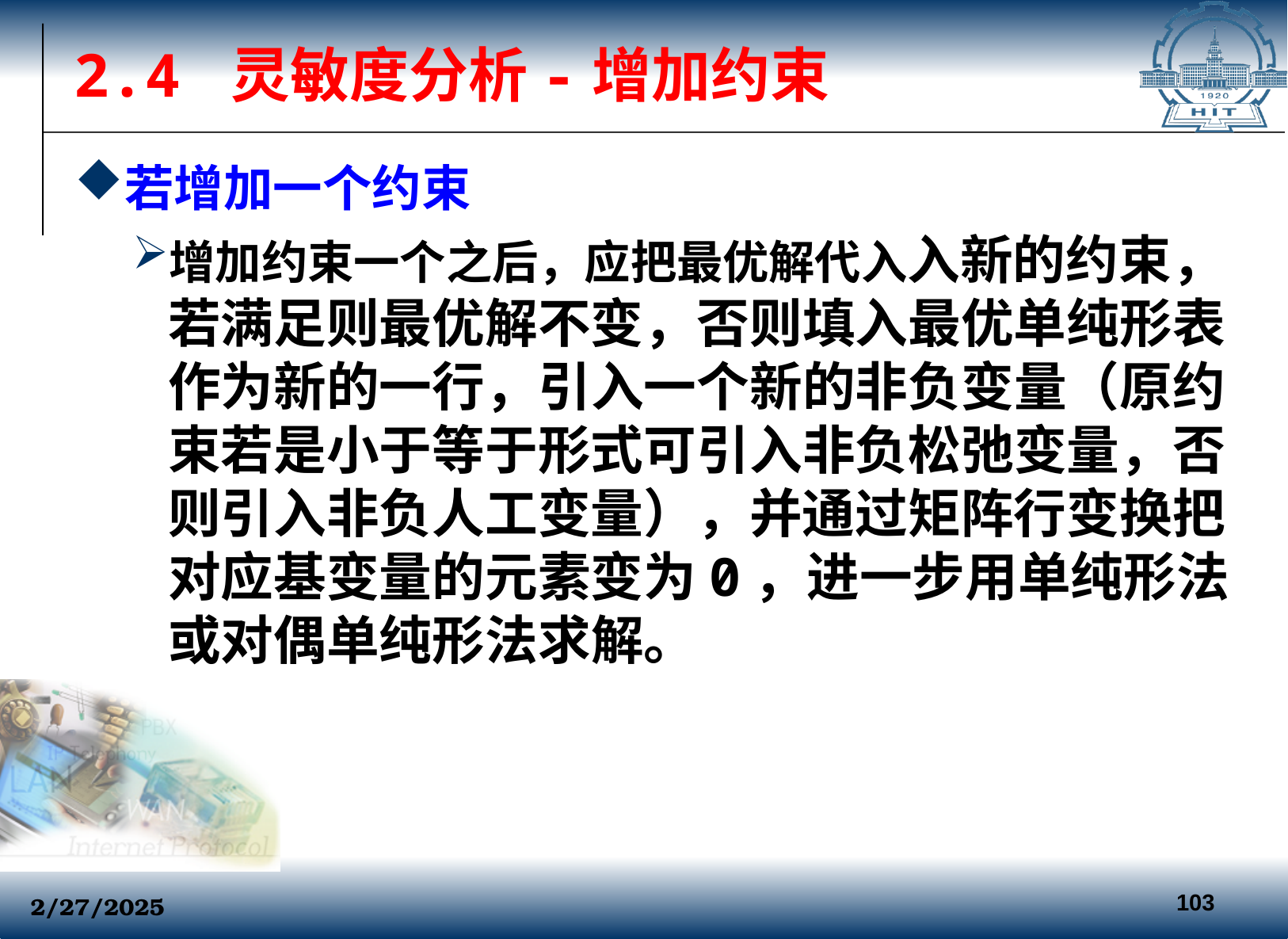

# 2.4 灵敏度分析-增加约束
若增加一个约束
增加约束一个之后，应把最优解代入入新的约束，若满足则最优解不变，否则填入最优单纯形表作为新的一行，引入一个新的非负变量（原约束若是小于等于形式可引入非负松弛变量，否则引入非负人工变量），并通过矩阵行变换把对应基变量的元素变为0，进一步用单纯形法或对偶单纯形法求解。